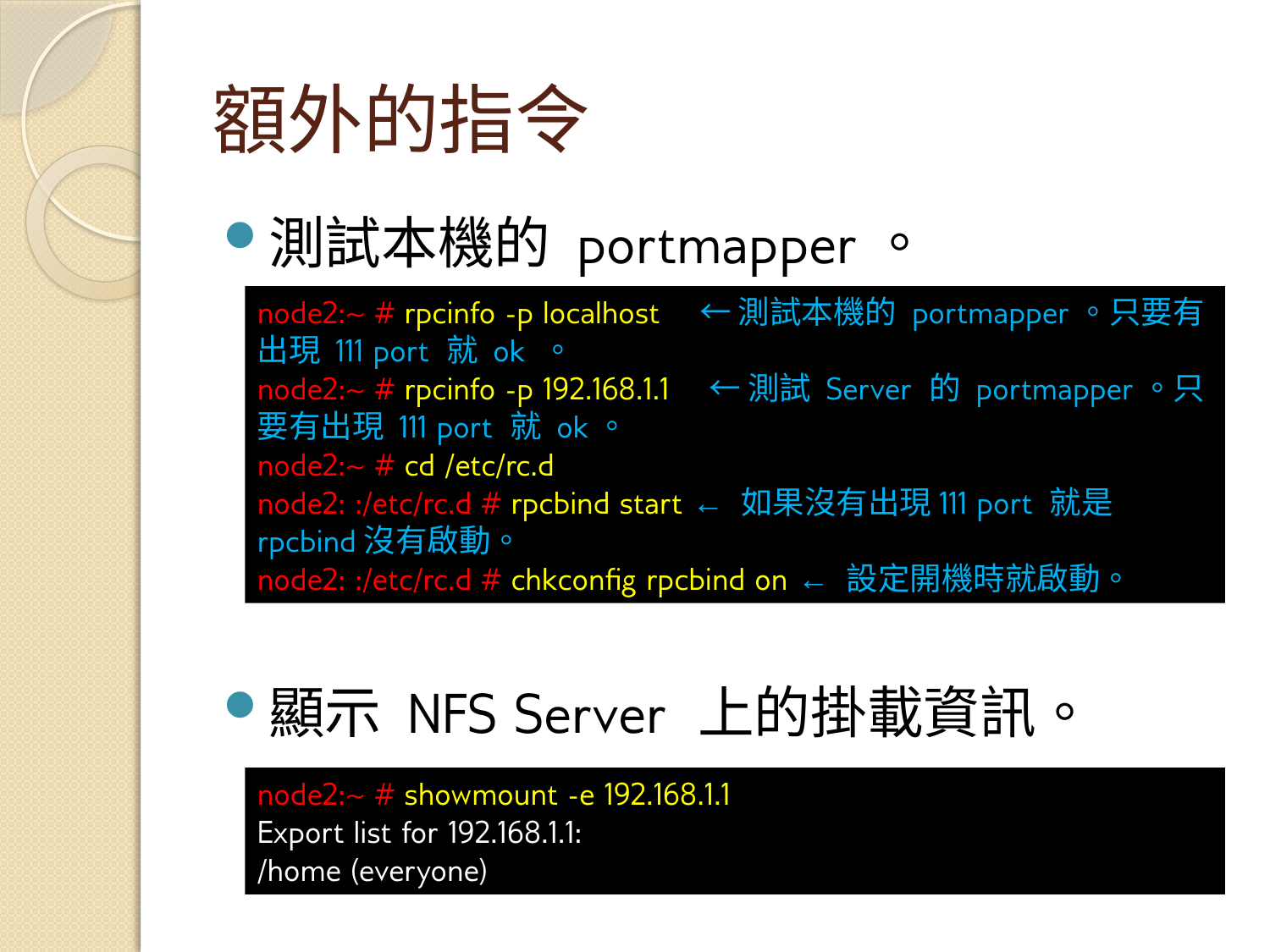

# 額外的指令
測試本機的 portmapper。

顯示 NFS Server 上的掛載資訊。
node2:~ # rpcinfo -p localhost　← 測試本機的 portmapper。只要有出現 111 port 就 ok 。
node2:~ # rpcinfo -p 192.168.1.1　← 測試 Server 的 portmapper。只要有出現 111 port 就 ok。
node2:~ # cd /etc/rc.d
node2: :/etc/rc.d # rpcbind start ← 如果沒有出現111 port 就是rpcbind沒有啟動。
node2: :/etc/rc.d # chkconfig rpcbind on ← 設定開機時就啟動。
node2:~ # showmount -e 192.168.1.1
Export list for 192.168.1.1:
/home (everyone)